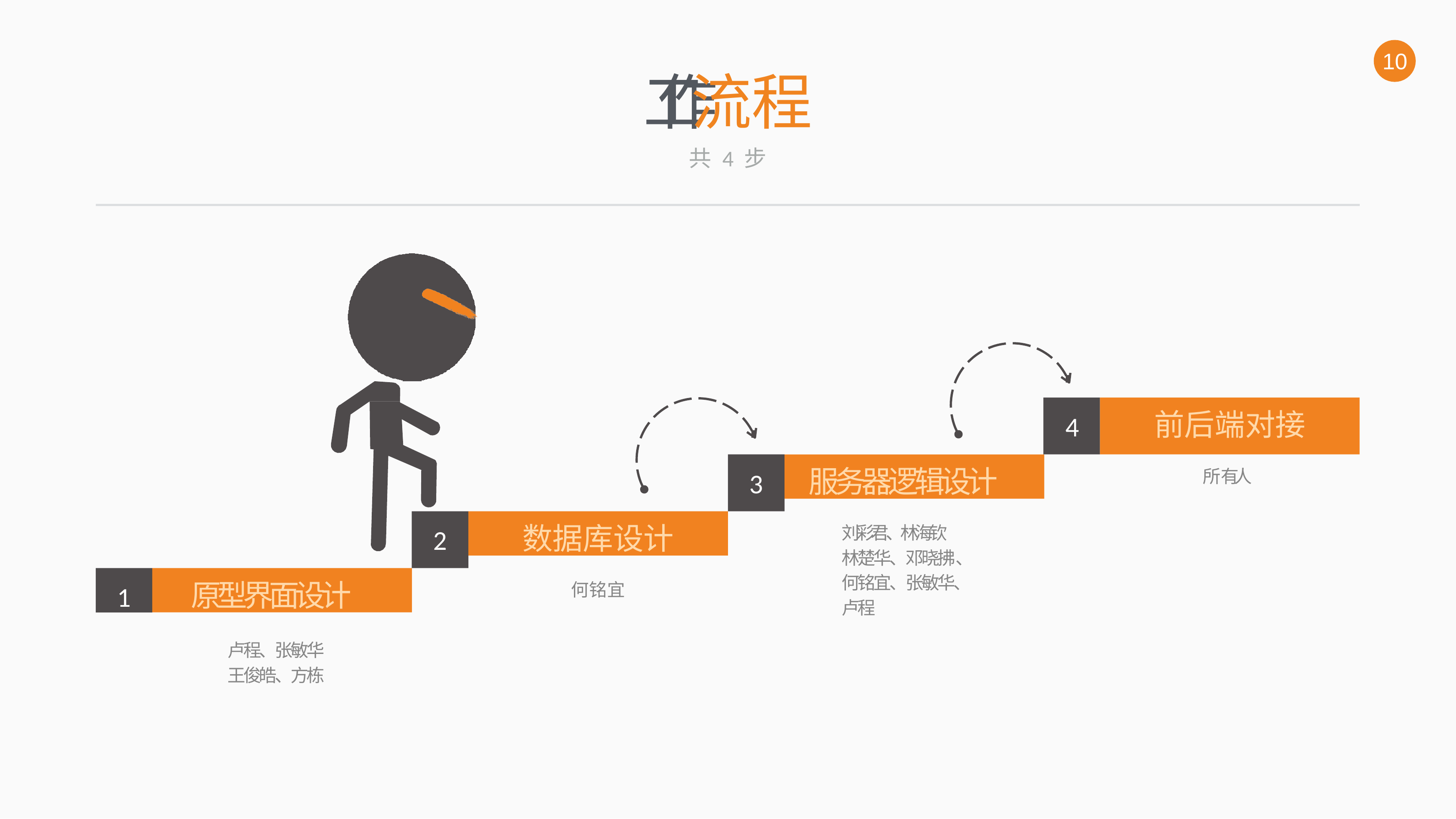

10
# ⼯    作    流程
共 4 步

前后端对接
4

3
服务器逻辑设计
所有人

2
数据库设计
刘彩君、林海钦
林楚华、邓晓拂、何铭宜、张敏华、卢程
1
原型界面设计
何铭宜
卢程、张敏华  王俊皓、方栋